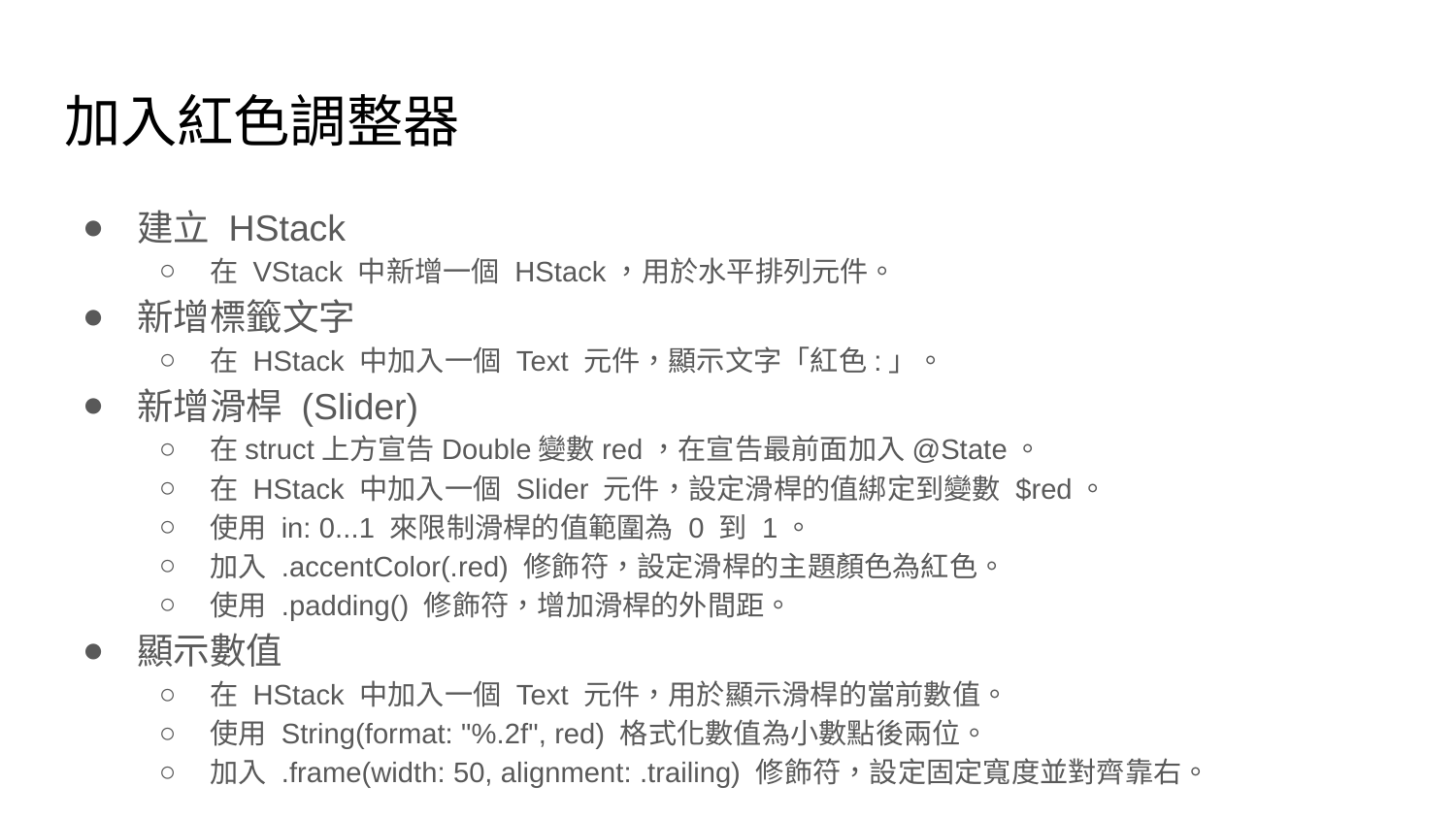

# 加入紅色調整器
建立 HStack
在 VStack 中新增一個 HStack，用於水平排列元件。
新增標籤文字
在 HStack 中加入一個 Text 元件，顯示文字「紅色:」。
新增滑桿 (Slider)
在struct上方宣告Double變數red，在宣告最前面加入@State。
在 HStack 中加入一個 Slider 元件，設定滑桿的值綁定到變數 $red。
使用 in: 0...1 來限制滑桿的值範圍為 0 到 1。
加入 .accentColor(.red) 修飾符，設定滑桿的主題顏色為紅色。
使用 .padding() 修飾符，增加滑桿的外間距。
顯示數值
在 HStack 中加入一個 Text 元件，用於顯示滑桿的當前數值。
使用 String(format: "%.2f", red) 格式化數值為小數點後兩位。
加入 .frame(width: 50, alignment: .trailing) 修飾符，設定固定寬度並對齊靠右。